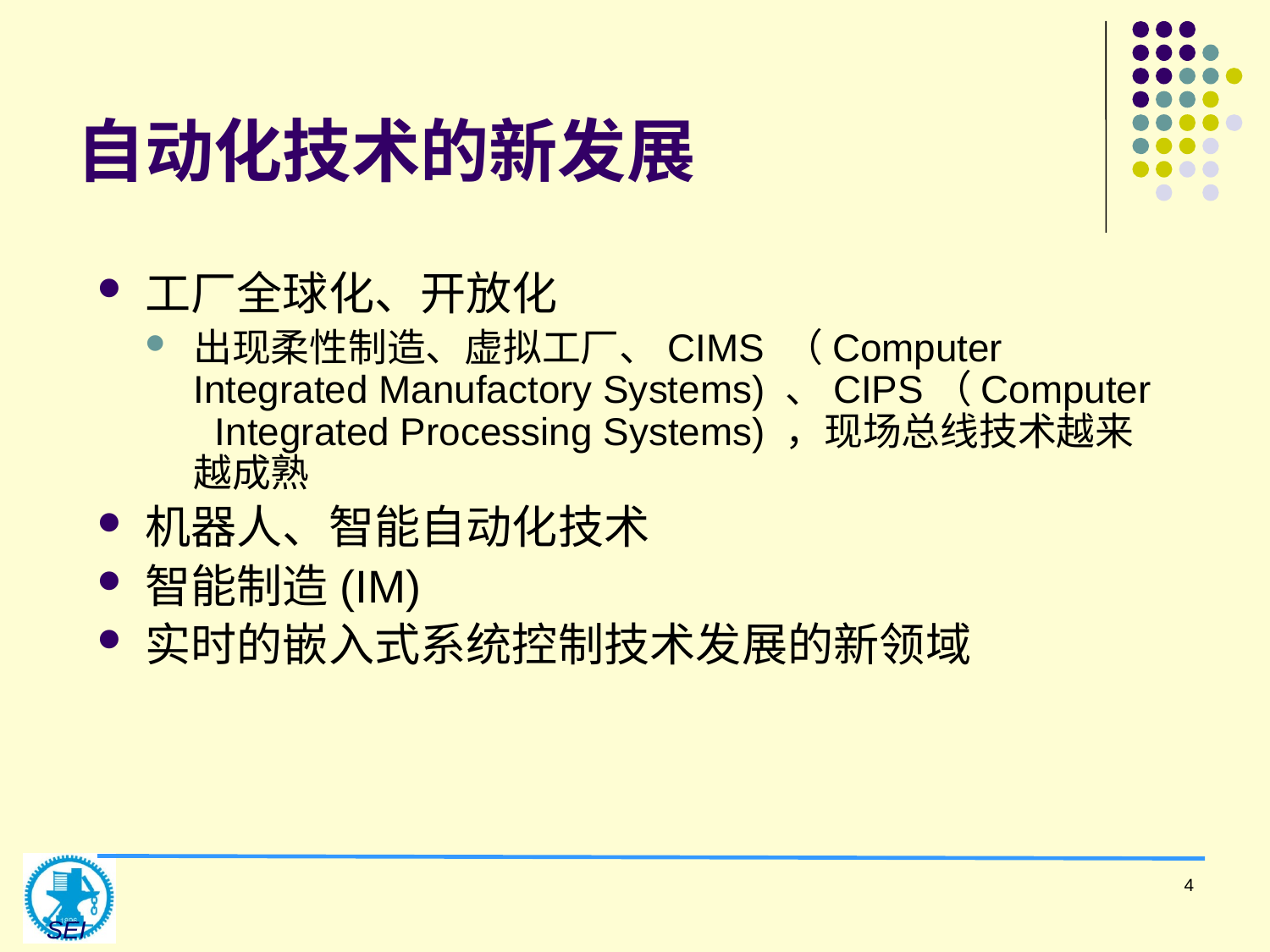

# 自动化技术的新发展
工厂全球化、开放化
出现柔性制造、虚拟工厂、CIMS （Computer   Integrated Manufactory Systems) 、CIPS（Computer   Integrated Processing Systems) ，现场总线技术越来越成熟
机器人、智能自动化技术
智能制造(IM)
实时的嵌入式系统控制技术发展的新领域
4